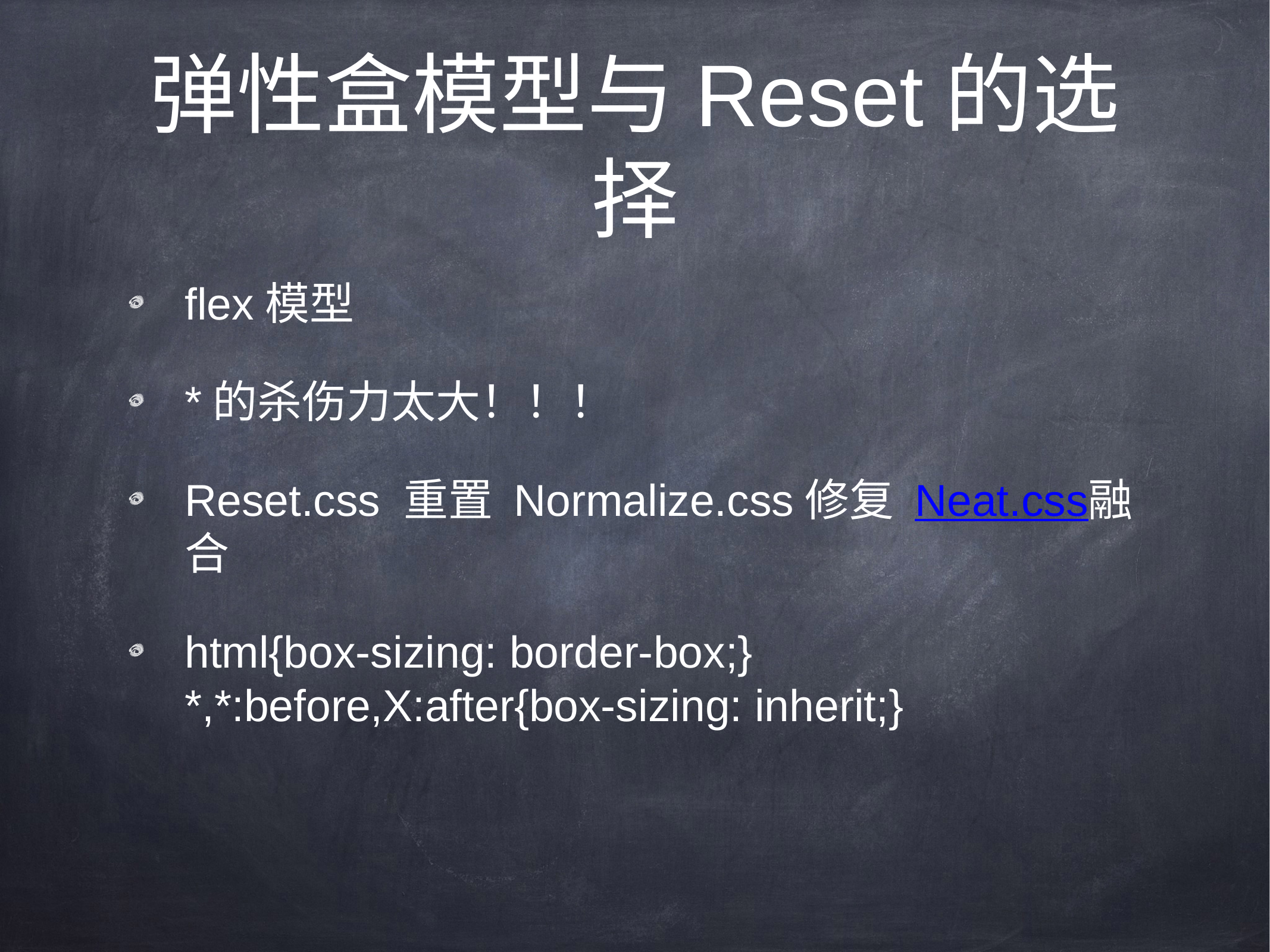

# 弹性盒模型与Reset的选择
flex模型
*的杀伤力太大！！！
Reset.css 重置 Normalize.css修复 Neat.css融合
html{box-sizing: border-box;} *,*:before,X:after{box-sizing: inherit;}